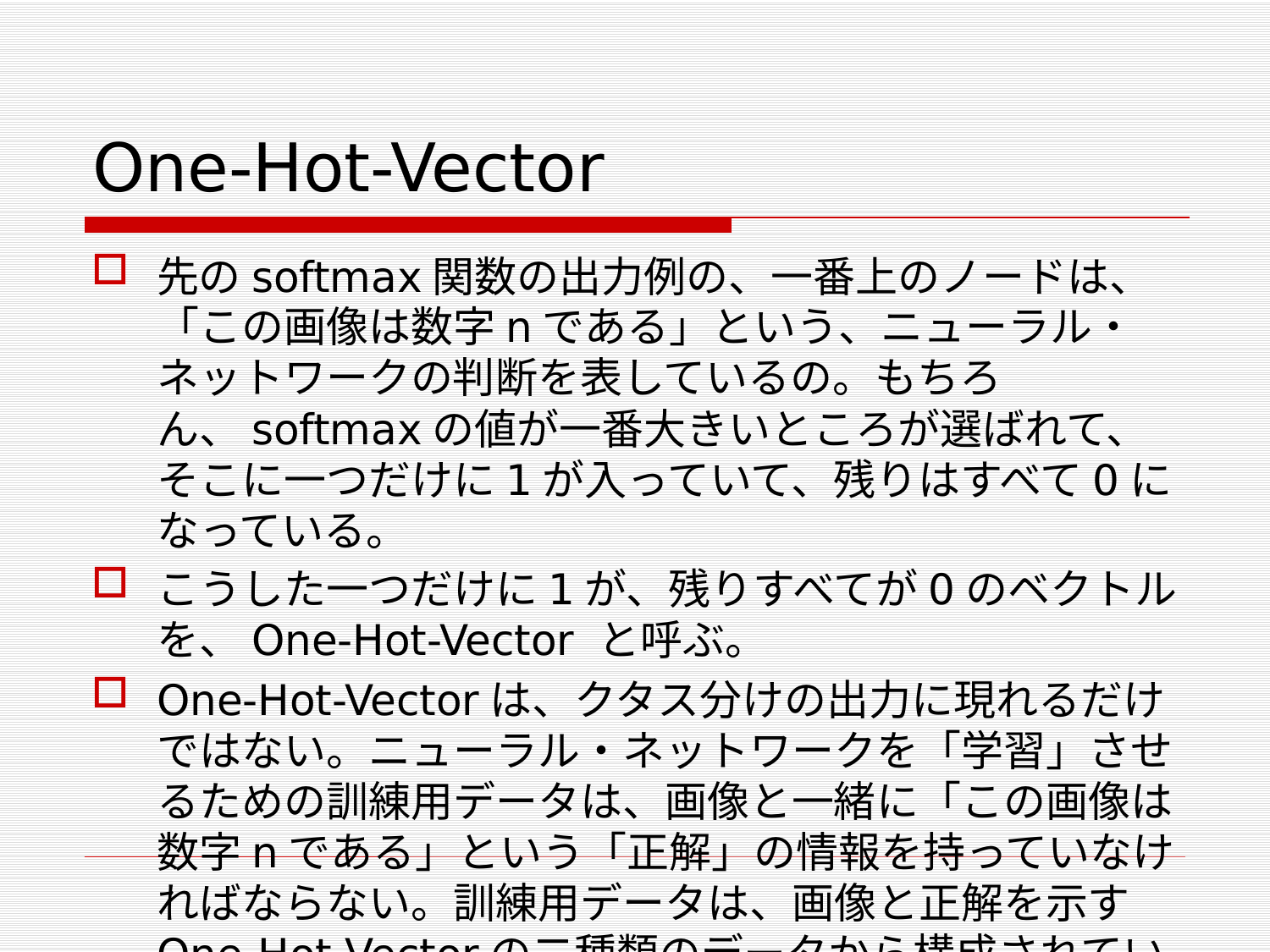

# One-Hot-Vector
先のsoftmax関数の出力例の、一番上のノードは、「この画像は数字nである」という、ニューラル・ネットワークの判断を表しているの。もちろん、softmaxの値が一番大きいところが選ばれて、そこに一つだけに1が入っていて、残りはすべて0になっている。
こうした一つだけに1が、残りすべてが0のベクトルを、One-Hot-Vector と呼ぶ。
One-Hot-Vectorは、クタス分けの出力に現れるだけではない。ニューラル・ネットワークを「学習」させるための訓練用データは、画像と一緒に「この画像は数字nである」という「正解」の情報を持っていなければならない。訓練用データは、画像と正解を示すOne-Hot-Vectorの二種類のデータから構成されている。